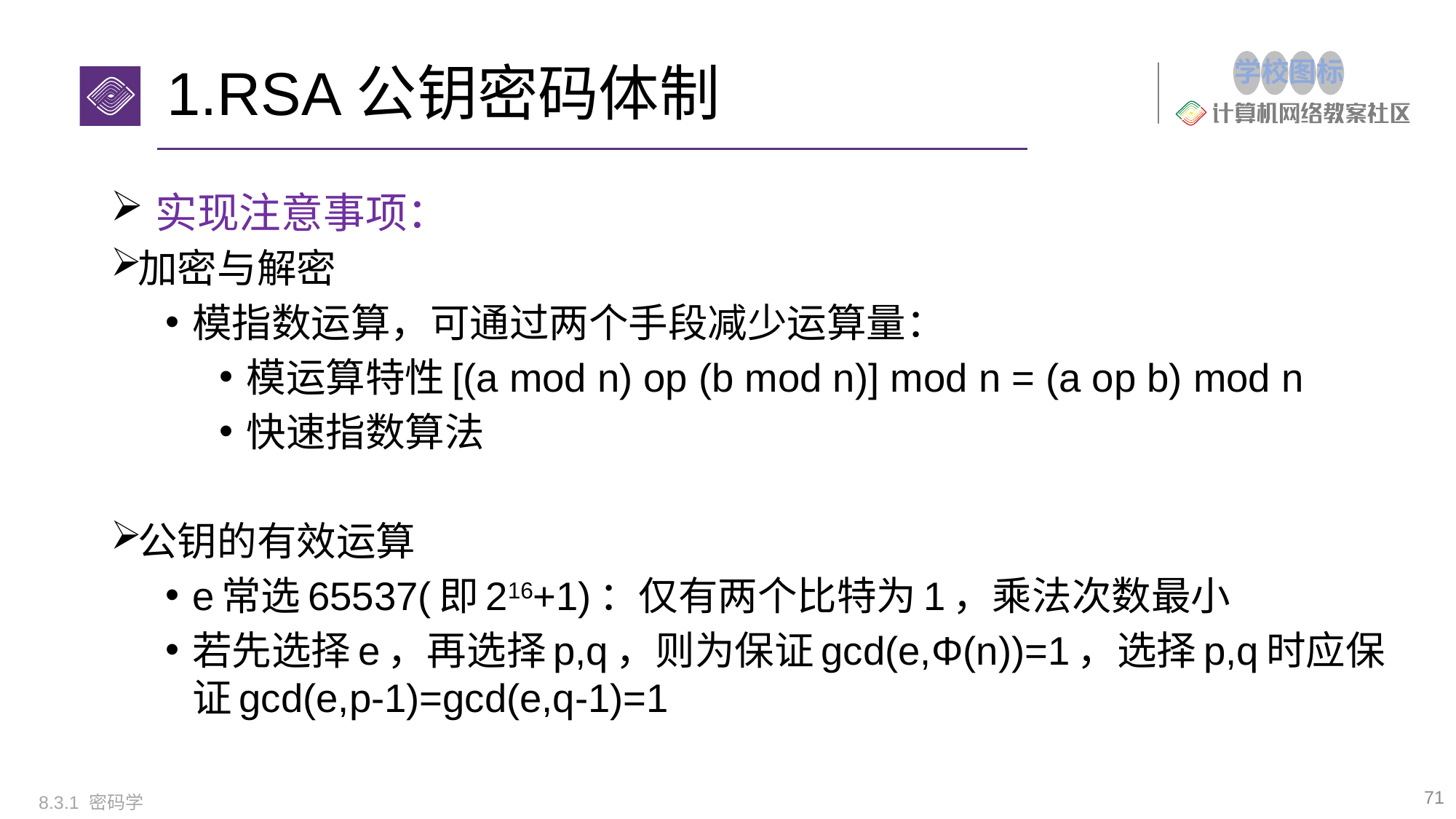

# 1.RSA公钥密码体制
 实现注意事项：
加密与解密
模指数运算，可通过两个手段减少运算量：
模运算特性[(a mod n) op (b mod n)] mod n = (a op b) mod n
快速指数算法

公钥的有效运算
e常选65537(即216+1)：仅有两个比特为1，乘法次数最小
若先选择e，再选择p,q，则为保证gcd(e,Φ(n))=1，选择p,q时应保证gcd(e,p-1)=gcd(e,q-1)=1
71
8.3.1 密码学